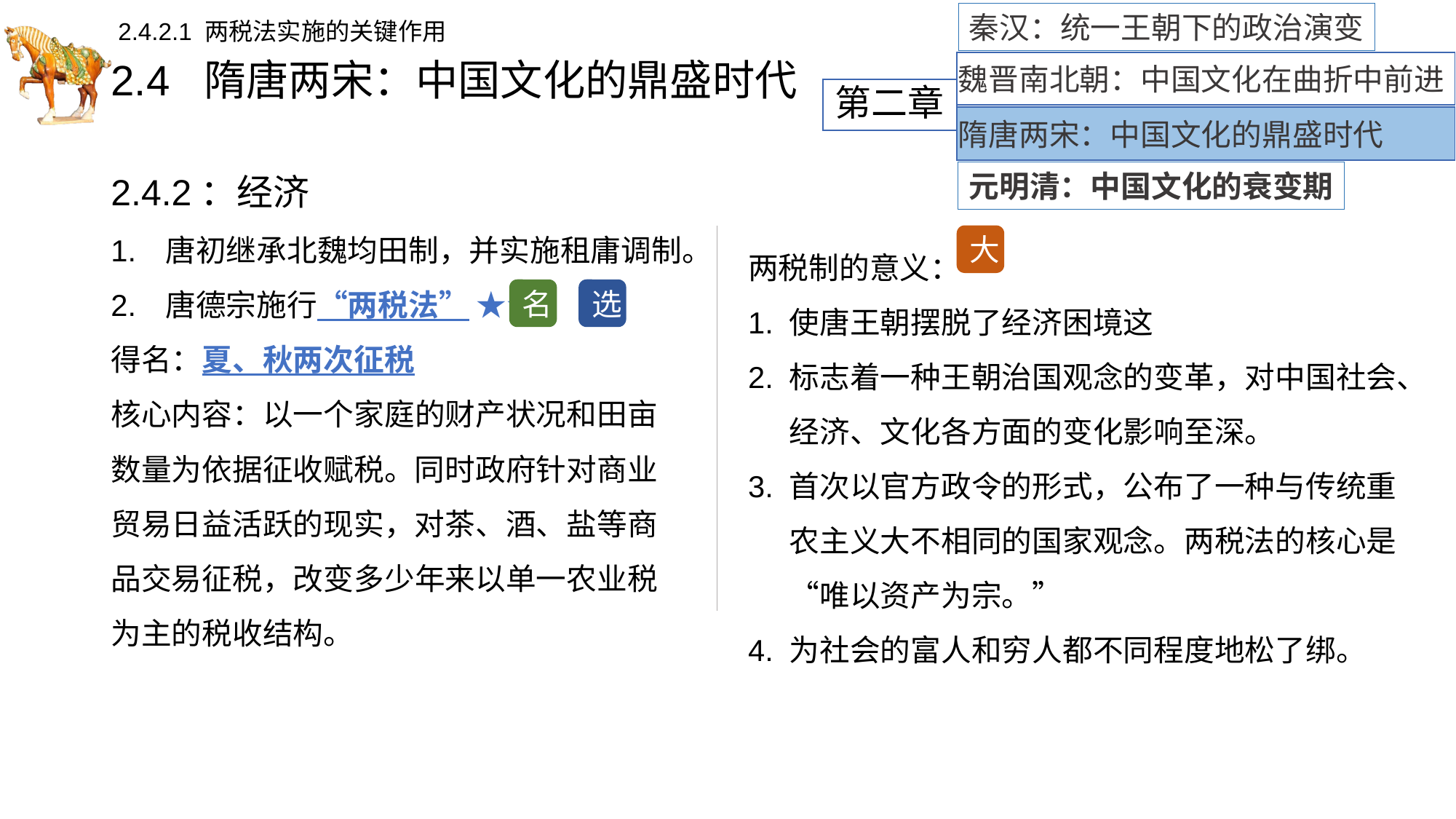

秦汉：统一王朝下的政治演变
2.4.2.1 两税法实施的关键作用
# 2.4  隋唐两宋：中国文化的鼎盛时代
魏晋南北朝：中国文化在曲折中前进
第二章
隋唐两宋：中国文化的鼎盛时代
2.4.2：经济
唐初继承北魏均田制，并实施租庸调制。
唐德宗施行“两税法” ★★
得名：夏、秋两次征税
核心内容：以一个家庭的财产状况和田亩数量为依据征收赋税。同时政府针对商业贸易日益活跃的现实，对茶、酒、盐等商品交易征税，改变多少年来以单一农业税为主的税收结构。

元明清：中国文化的衰变期
两税制的意义：
使唐王朝摆脱了经济困境这
标志着一种王朝治国观念的变革，对中国社会、经济、文化各方面的变化影响至深。
首次以官方政令的形式，公布了一种与传统重农主义大不相同的国家观念。两税法的核心是“唯以资产为宗。”
为社会的富人和穷人都不同程度地松了绑。
大
选
名
55